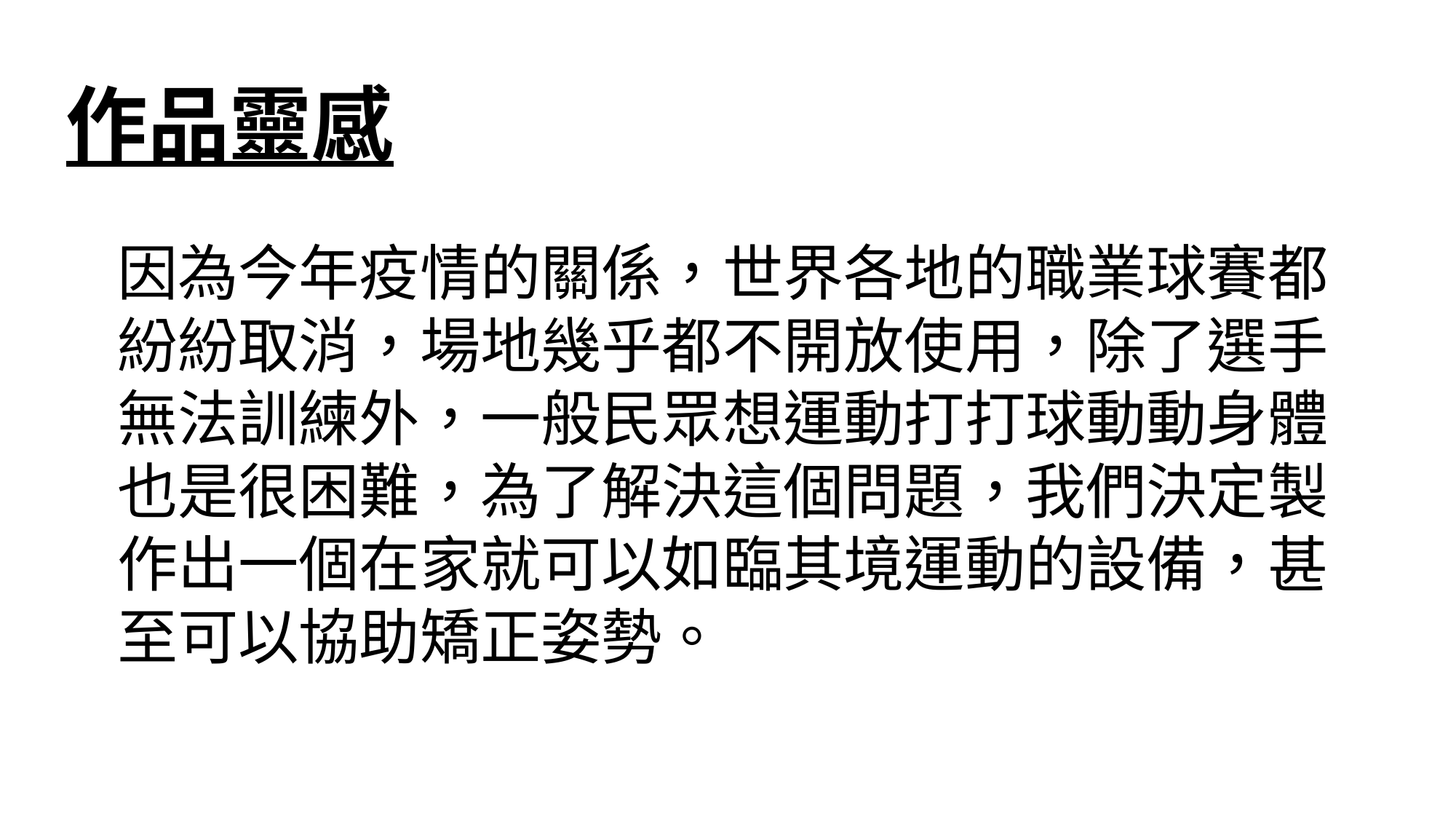

作品靈感
因為今年疫情的關係，世界各地的職業球賽都紛紛取消，場地幾乎都不開放使用，除了選手無法訓練外，一般民眾想運動打打球動動身體也是很困難，為了解決這個問題，我們決定製作出一個在家就可以如臨其境運動的設備，甚至可以協助矯正姿勢。